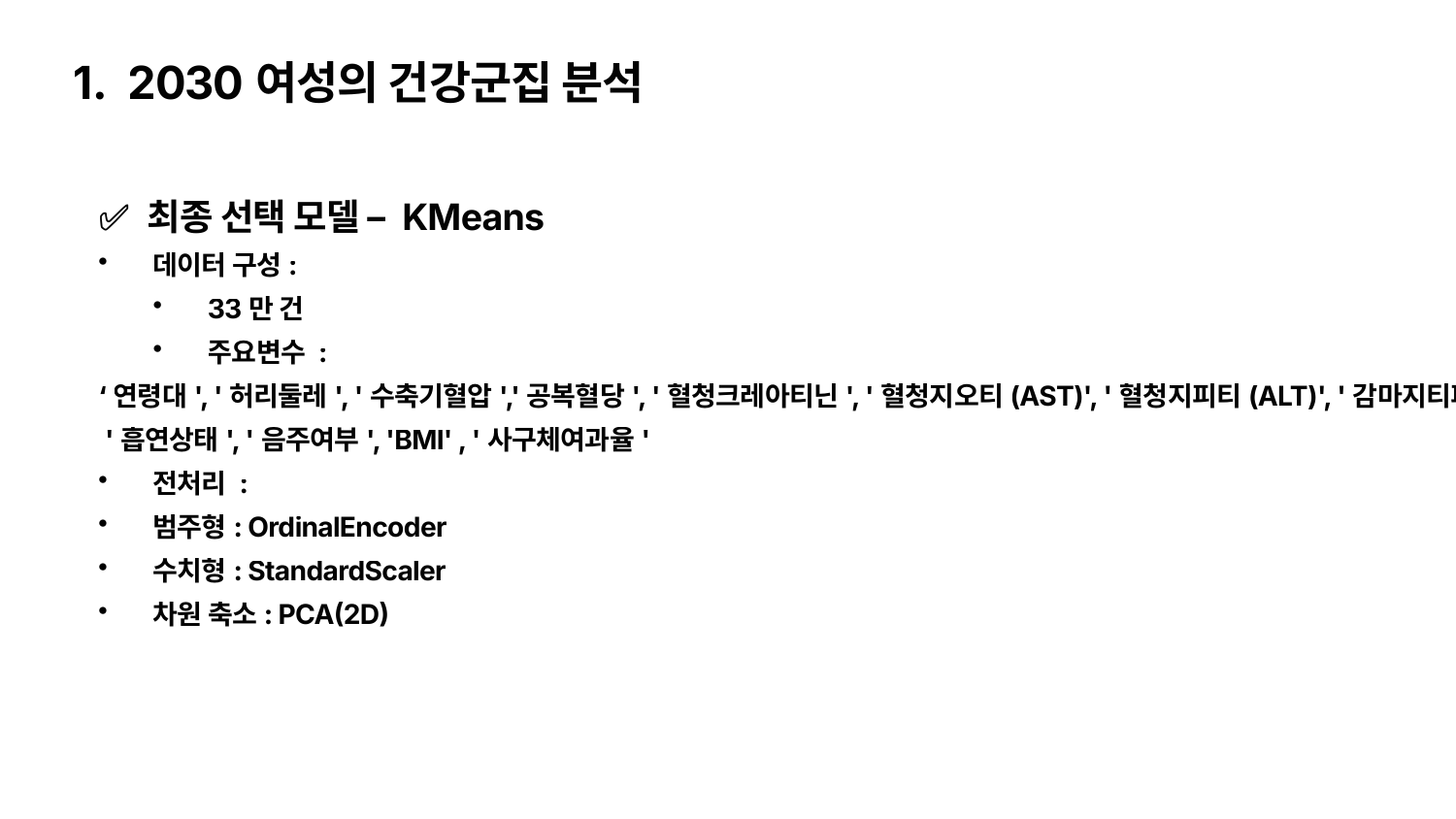

2030여성의 건강군집 분석
✅ 최종 선택 모델 – KMeans
데이터 구성:
33만 건
주요변수 :
‘연령대', '허리둘레', '수축기혈압','공복혈당', '혈청크레아티닌', '혈청지오티(AST)', '혈청지피티(ALT)', '감마지티피',
 '흡연상태', '음주여부', 'BMI' , '사구체여과율'
전처리 :
범주형: OrdinalEncoder
수치형: StandardScaler
차원 축소: PCA(2D)